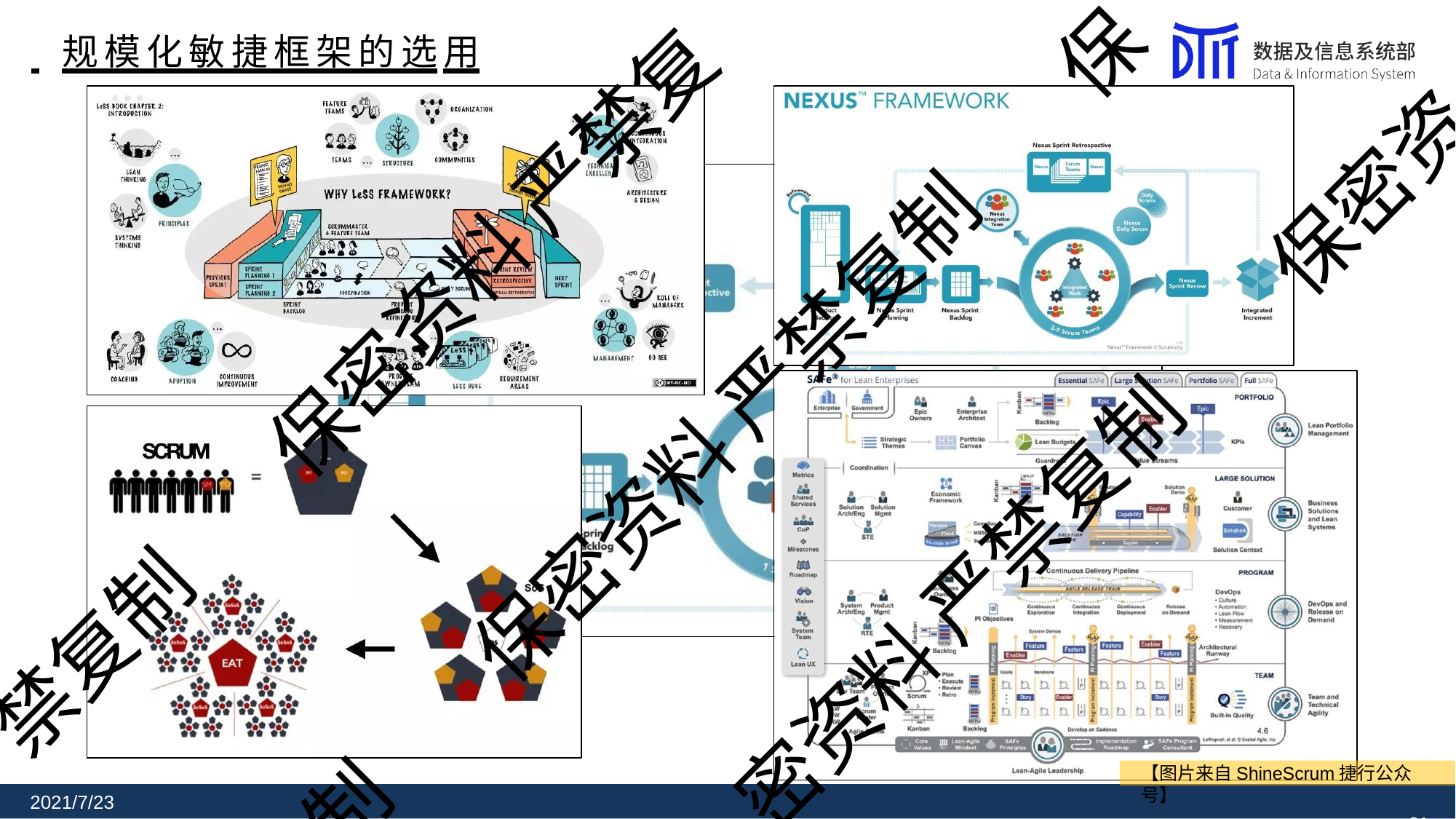

保
# 规模化敏捷框架的选用

保密资

保密资料 严禁复

保密资料 严禁复制

密资料 严禁复制
禁复制
制
【图片来自ShineScrum捷行公众号】
31

2021/7/23